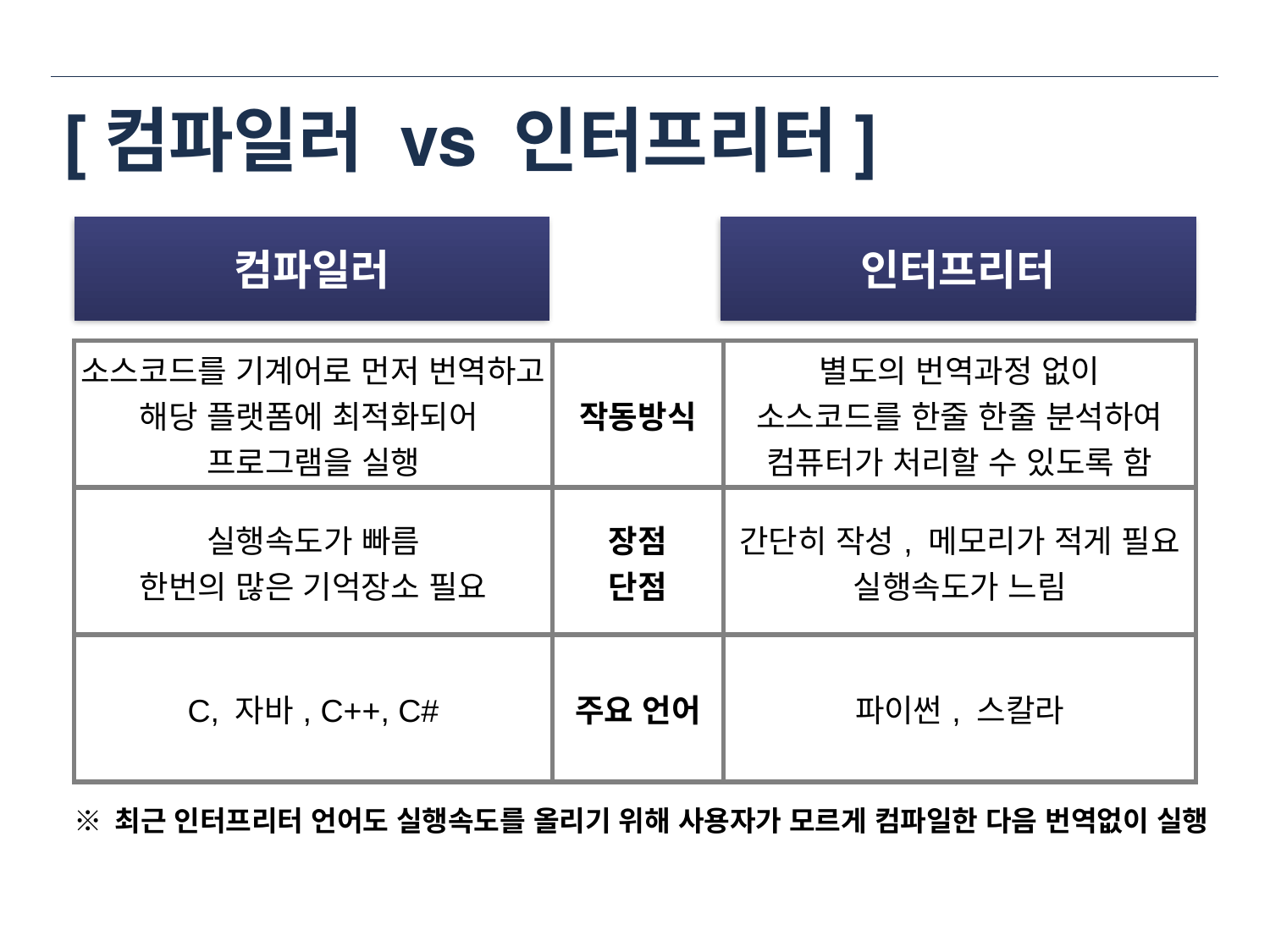

# [컴파일러 vs 인터프리터]
컴파일러
인터프리터
| 소스코드를 기계어로 먼저 번역하고 해당 플랫폼에 최적화되어 프로그램을 실행 | 작동방식 | 별도의 번역과정 없이 소스코드를 한줄 한줄 분석하여 컴퓨터가 처리할 수 있도록 함 |
| --- | --- | --- |
| 실행속도가 빠름 한번의 많은 기억장소 필요 | 장점 단점 | 간단히 작성, 메모리가 적게 필요 실행속도가 느림 |
| C, 자바, C++, C# | 주요 언어 | 파이썬, 스칼라 |
※ 최근 인터프리터 언어도 실행속도를 올리기 위해 사용자가 모르게 컴파일한 다음 번역없이 실행